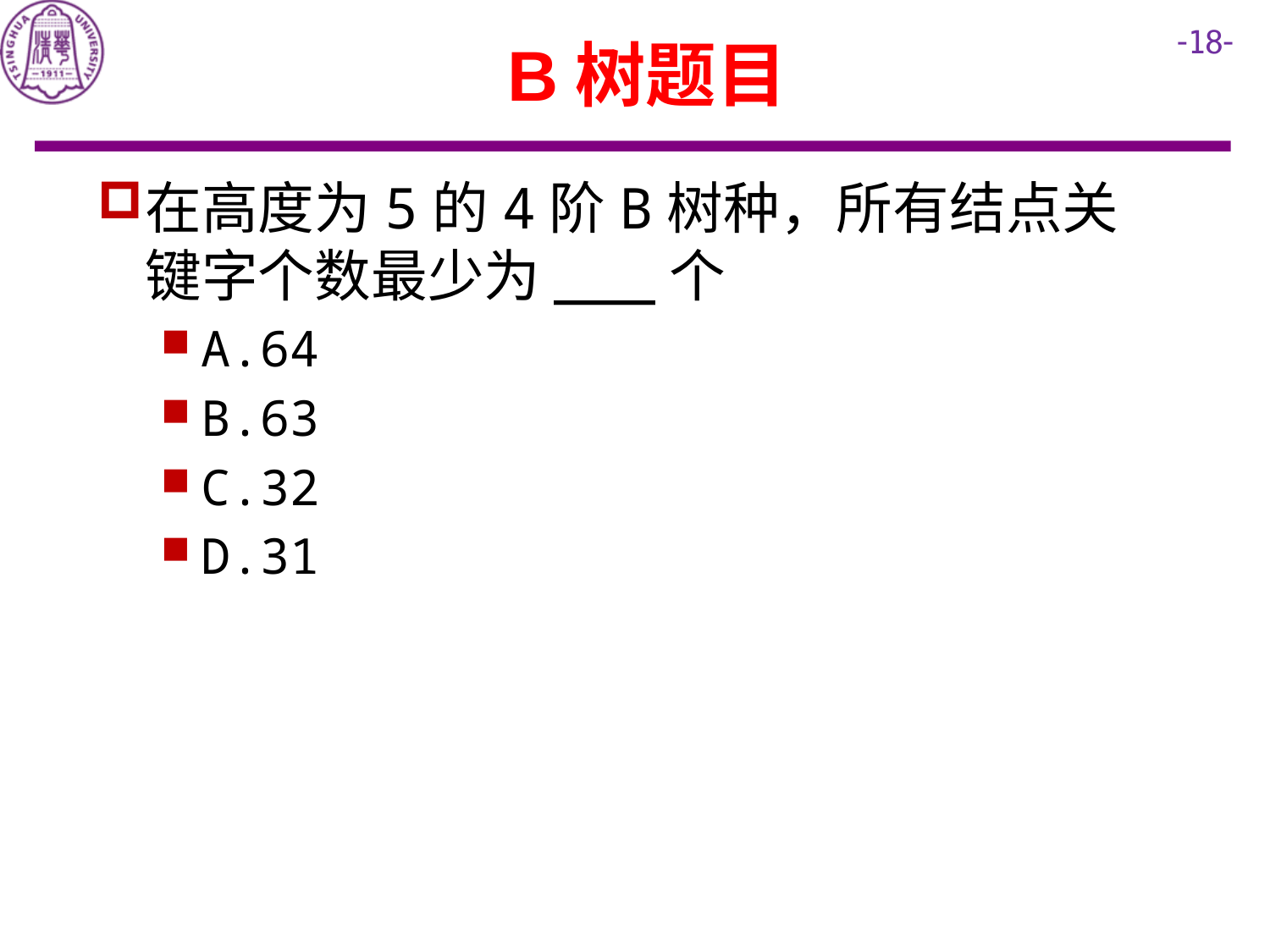

# B树题目
在高度为5的4阶B树种，所有结点关键字个数最少为___个
A.64
B.63
C.32
D.31